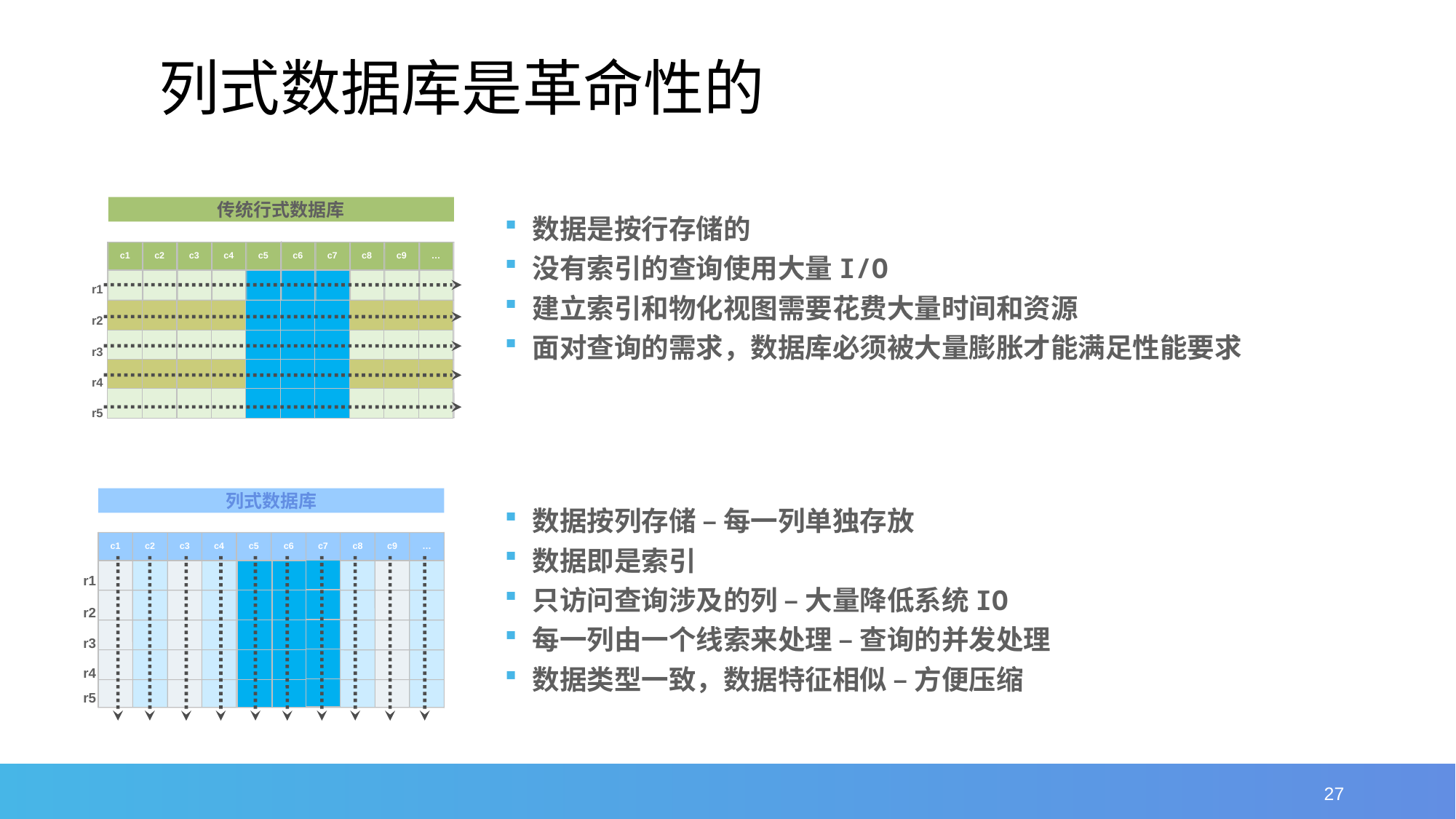

列式数据库是革命性的
传统行式数据库
数据是按行存储的
没有索引的查询使用大量I/O
建立索引和物化视图需要花费大量时间和资源
面对查询的需求，数据库必须被大量膨胀才能满足性能要求

c1
c2
c3
c4
c5
c6
c7
c8
c9
…

r1

r2

r3

r4

r5

列式数据库
数据按列存储 – 每一列单独存放
数据即是索引
只访问查询涉及的列 – 大量降低系统IO
每一列由一个线索来处理 – 查询的并发处理
数据类型一致，数据特征相似 – 方便压缩
c1

c2

c3

c4

c5
c6

c7

c8

c9

…

r1

r2

r3

r4

r5

27